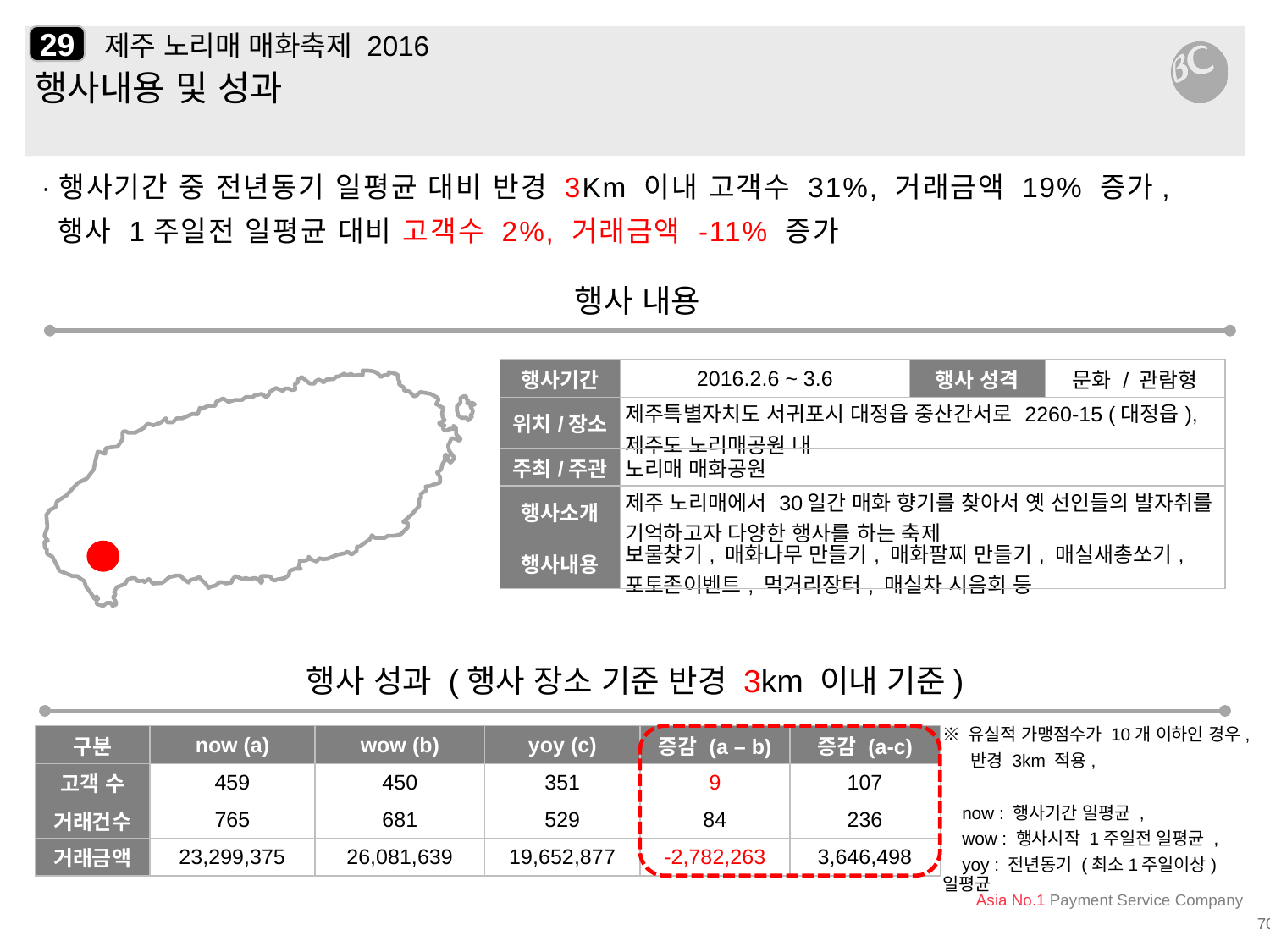

29
# 제주 노리매 매화축제 2016
행사내용 및 성과
·행사기간 중 전년동기 일평균 대비 반경 3Km 이내 고객수 31%, 거래금액 19% 증가,
 행사 1주일전 일평균 대비 고객수 2%, 거래금액 -11% 증가
행사 내용
| 행사기간 | 2016.2.6 ~ 3.6 | 행사 성격 | 문화 / 관람형 |
| --- | --- | --- | --- |
| 위치/장소 | 제주특별자치도 서귀포시 대정읍 중산간서로 2260-15 (대정읍), 제주도 노리매공원 내 |  |  |
| 주최/주관 | 노리매 매화공원 |  |  |
| 행사소개 | 제주 노리매에서 30일간 매화 향기를 찾아서 옛 선인들의 발자취를 기억하고자 다양한 행사를 하는 축제 |  |  |
| 행사내용 | 보물찾기, 매화나무 만들기, 매화팔찌 만들기, 매실새총쏘기, 포토존이벤트, 먹거리장터, 매실차 시음회 등 |  |  |

행사 성과 (행사 장소 기준 반경 3km 이내 기준)
| 구분 | now (a) | wow (b) | yoy (c) | 증감 (a – b) | 증감 (a-c) |
| --- | --- | --- | --- | --- | --- |
| 고객 수 | 459 | 450 | 351 | 9 | 107 |
| 거래건수 | 765 | 681 | 529 | 84 | 236 |
| 거래금액 | 23,299,375 | 26,081,639 | 19,652,877 | -2,782,263 | 3,646,498 |

※ 유실적 가맹점수가 10개 이하인 경우,
     반경 3km 적용,

    now : 행사기간 일평균 ,
    wow : 행사시작 1주일전 일평균 ,
    yoy : 전년동기 (최소1주일이상) 일평균